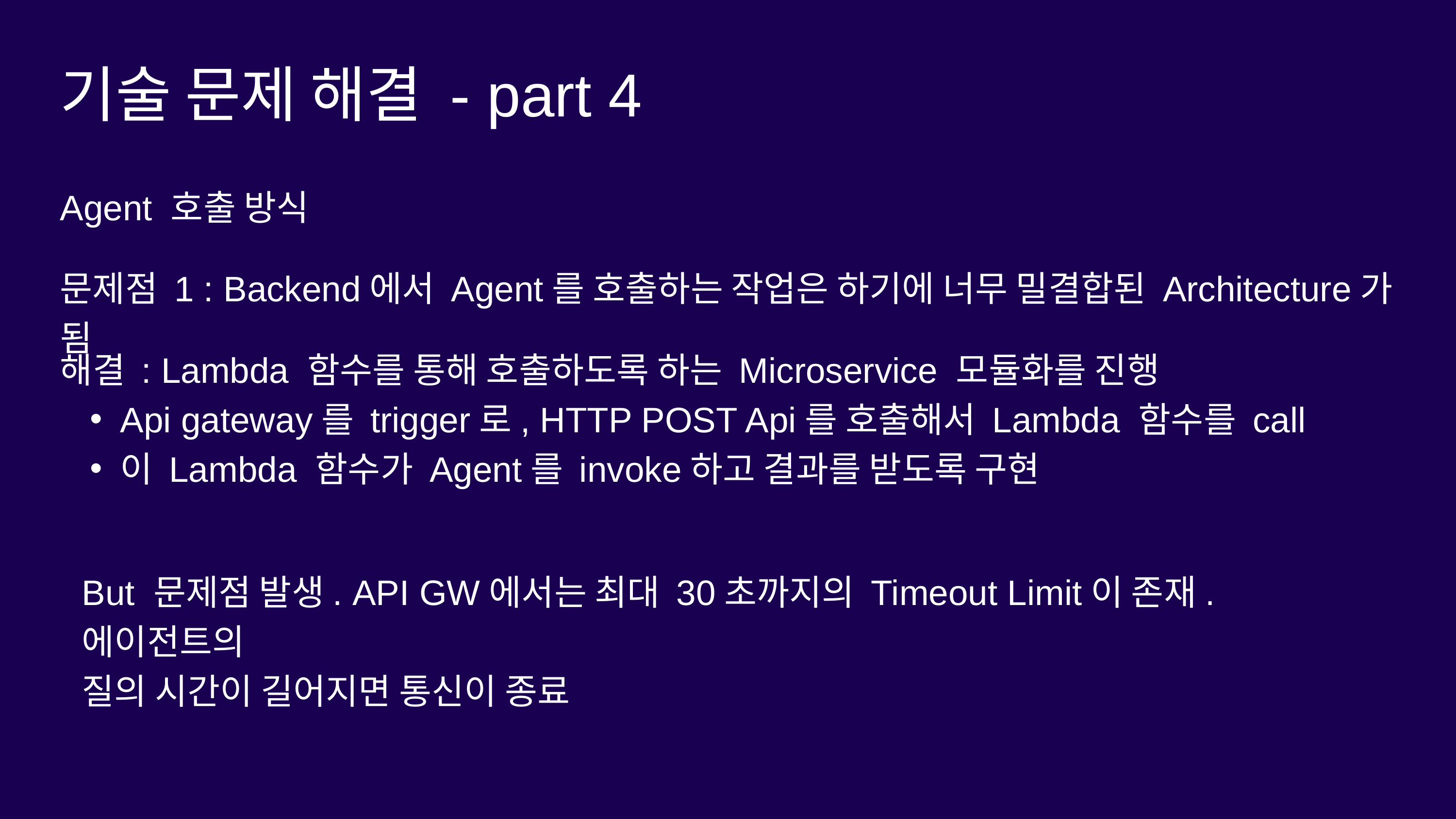

기술 문제 해결 - part 4
Agent 호출 방식
문제점 1 : Backend에서 Agent를 호출하는 작업은 하기에 너무 밀결합된 Architecture가 됨
해결 : Lambda 함수를 통해 호출하도록 하는 Microservice 모듈화를 진행
Api gateway를 trigger로, HTTP POST Api를 호출해서 Lambda 함수를 call
이 Lambda 함수가 Agent를 invoke하고 결과를 받도록 구현
But 문제점 발생. API GW에서는 최대 30초까지의 Timeout Limit이 존재. 에이전트의
질의 시간이 길어지면 통신이 종료